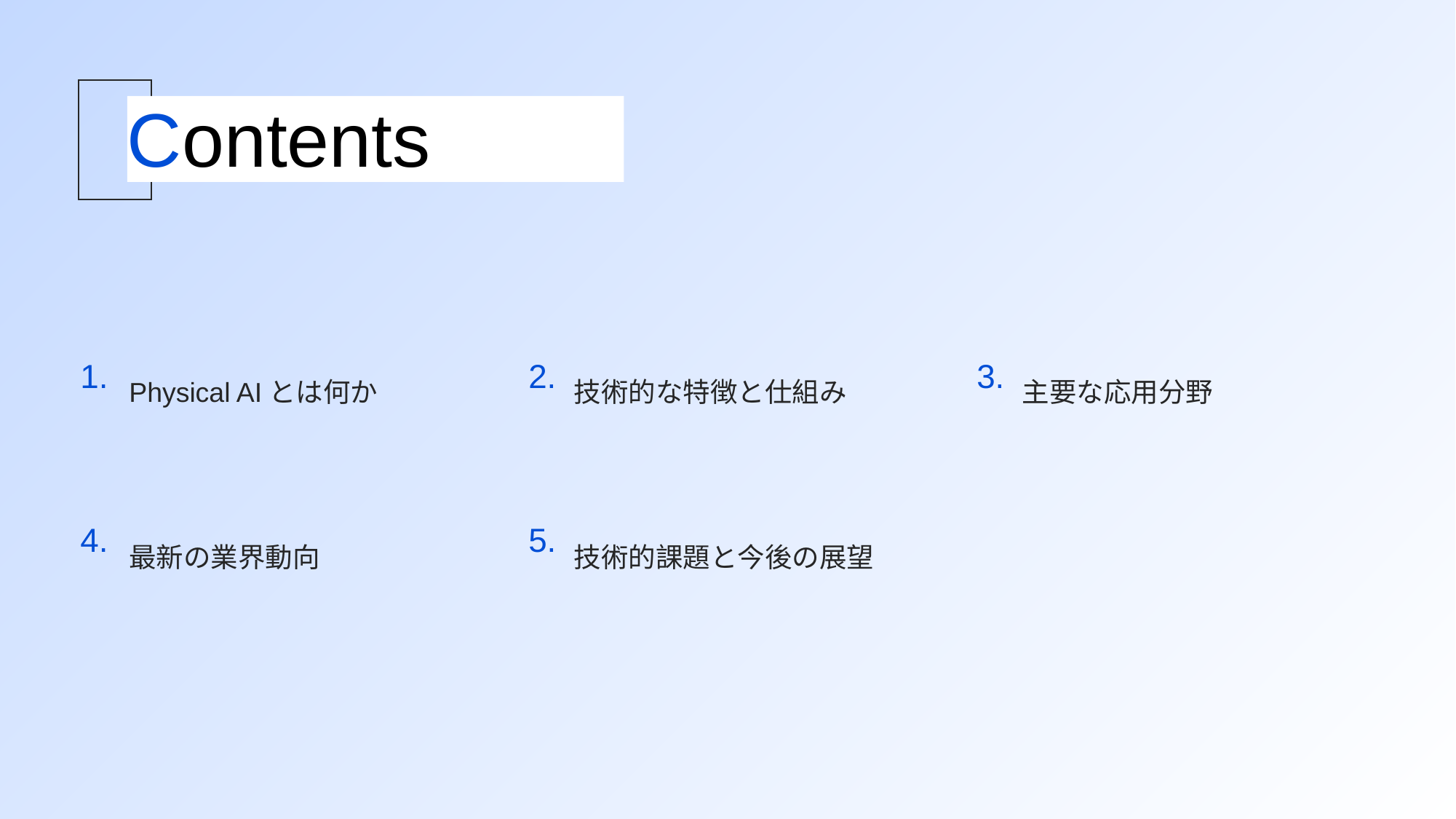

Contents
1.
2.
3.
Physical AIとは何か
技術的な特徴と仕組み
主要な応用分野
4.
5.
最新の業界動向
技術的課題と今後の展望